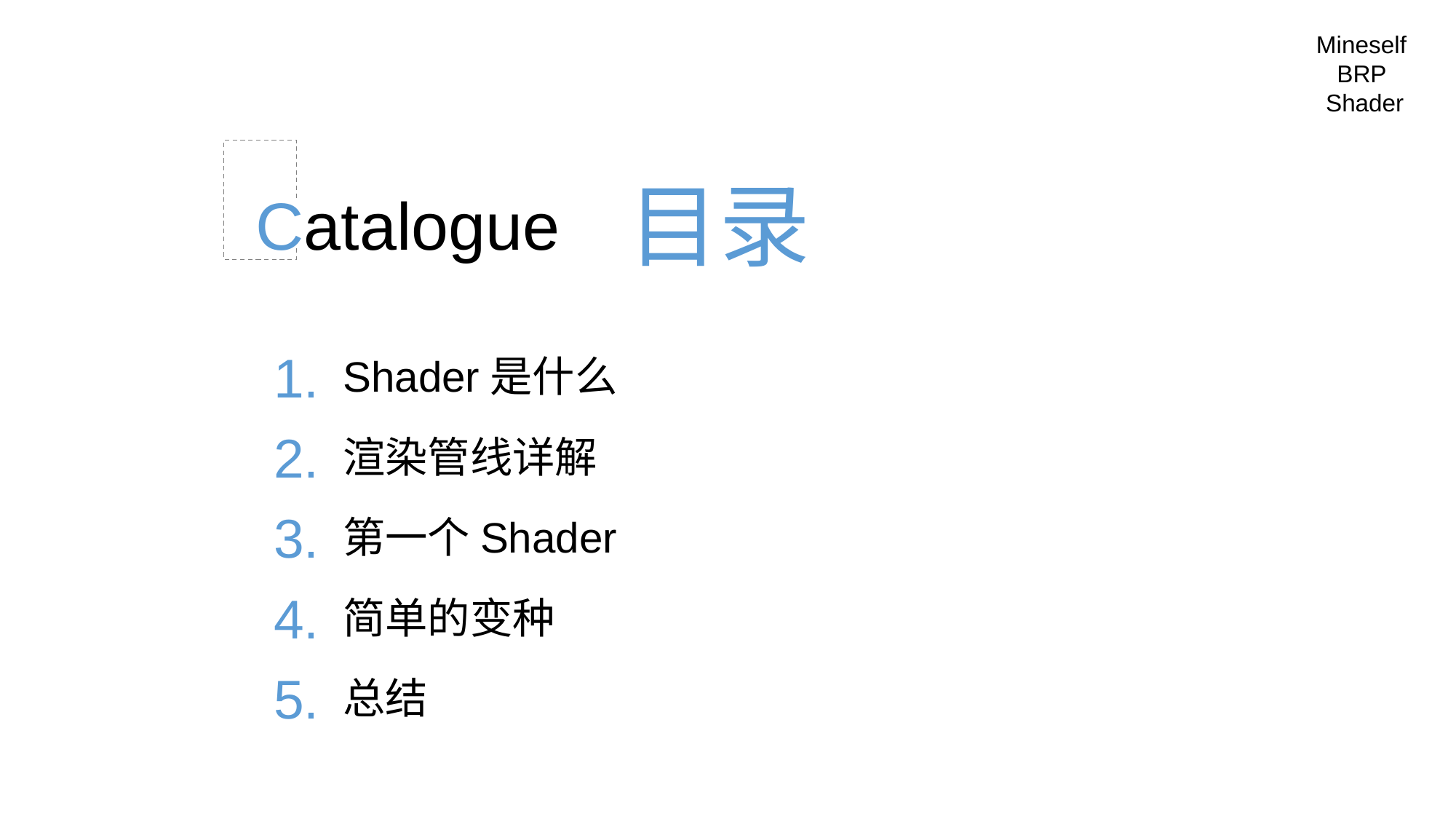

Mineself
BRP
Shader

目录
Catalogue

1.
Shader是什么
2.
渲染管线详解
3.
第一个Shader
4.
简单的变种
5.
总结